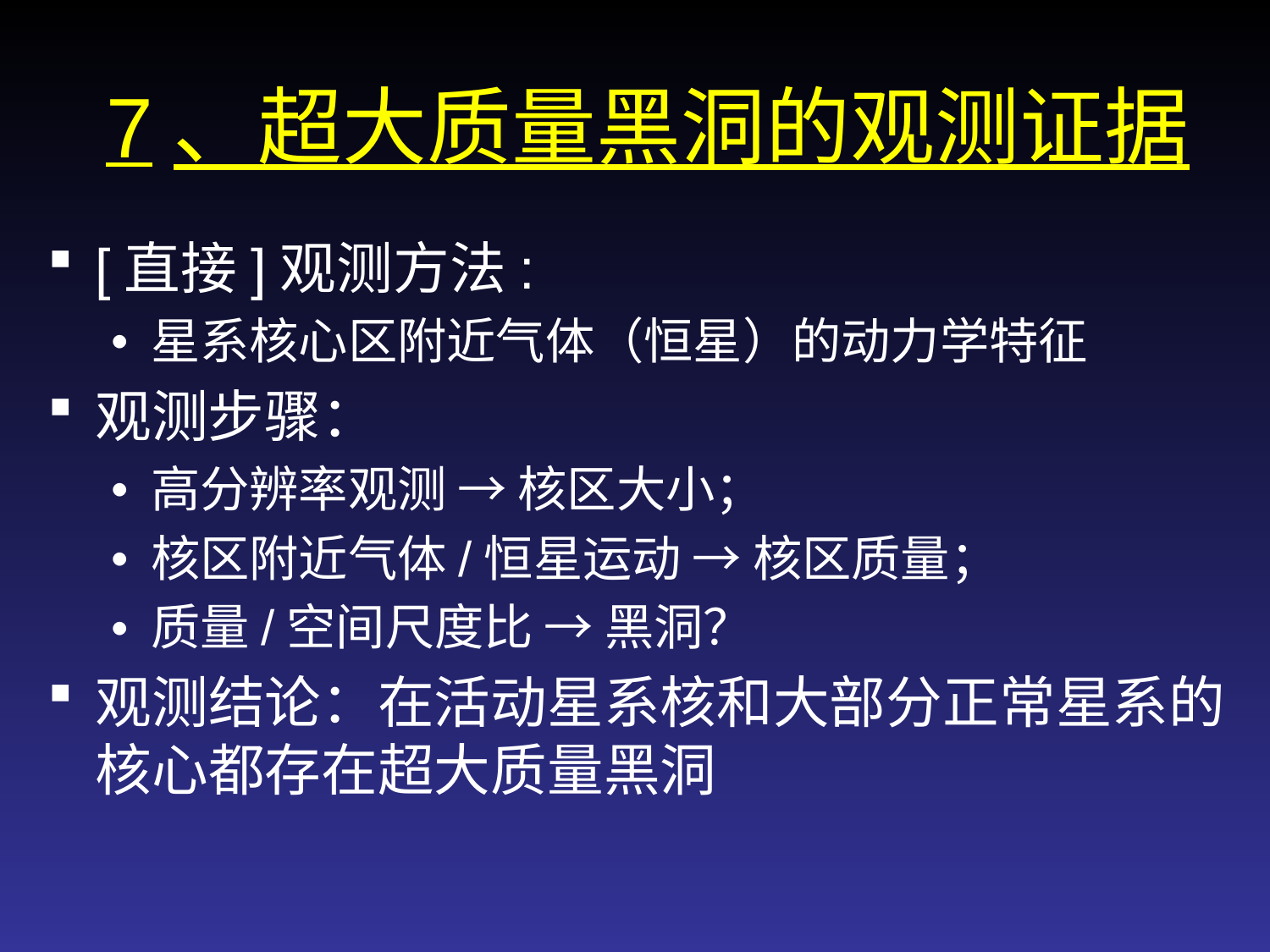

7、超大质量黑洞的观测证据
[直接]观测方法:
星系核心区附近气体（恒星）的动力学特征
观测步骤：
高分辨率观测 → 核区大小；
核区附近气体/恒星运动 → 核区质量；
质量/空间尺度比 → 黑洞？
观测结论：在活动星系核和大部分正常星系的核心都存在超大质量黑洞